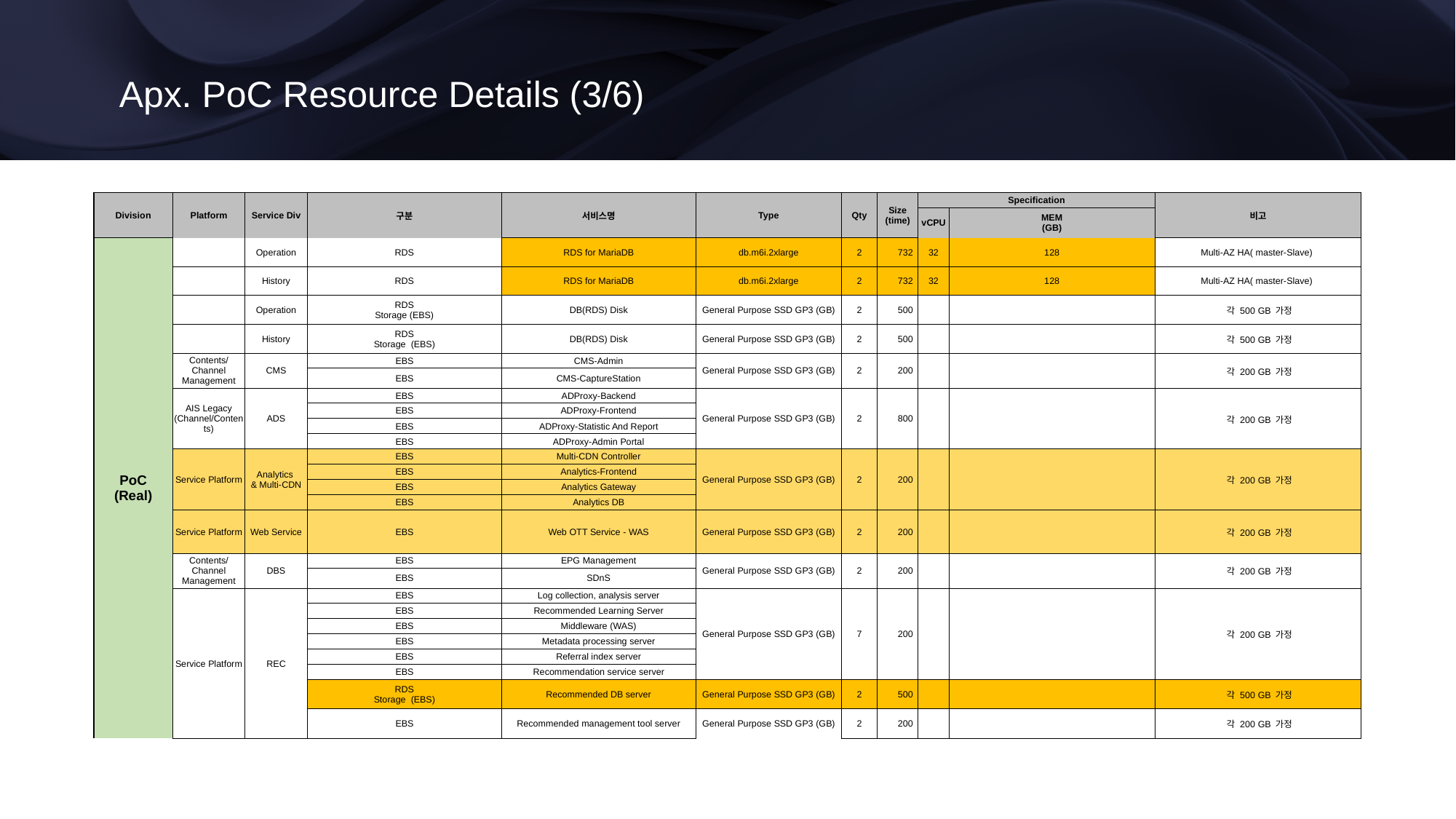

Apx. PoC Resource Details (3/6)
| Division | Platform | Service Div | 구분 | 서비스명 | Type | Qty | Size (time) | Specification |  | 비고 |
| --- | --- | --- | --- | --- | --- | --- | --- | --- | --- | --- |
|  |  |  |  |  |  |  |  | vCPU | MEM (GB) |  |
| PoC (Real) |  | Operation | RDS | RDS for MariaDB | db.m6i.2xlarge | 2 | 732 | 32 | 128 | Multi-AZ HA( master-Slave) |
|  |  | History | RDS | RDS for MariaDB | db.m6i.2xlarge | 2 | 732 | 32 | 128 | Multi-AZ HA( master-Slave) |
|  |  | Operation | RDS Storage (EBS) | DB(RDS) Disk | General Purpose SSD GP3 (GB) | 2 | 500 |  |  | 각 500 GB 가정 |
|  |  | History | RDS Storage (EBS) | DB(RDS) Disk | General Purpose SSD GP3 (GB) | 2 | 500 |  |  | 각 500 GB 가정 |
|  | Contents/Channel Management | CMS | EBS | CMS-Admin | General Purpose SSD GP3 (GB) | 2 | 200 |  |  | 각 200 GB 가정 |
|  |  |  | EBS | CMS-CaptureStation |  |  |  |  |  |  |
|  | AIS Legacy (Channel/Contents) | ADS | EBS | ADProxy-Backend | General Purpose SSD GP3 (GB) | 2 | 800 |  |  | 각 200 GB 가정 |
|  |  |  | EBS | ADProxy-Frontend |  |  |  |  |  |  |
|  |  |  | EBS | ADProxy-Statistic And Report |  |  |  |  |  |  |
|  |  |  | EBS | ADProxy-Admin Portal |  |  |  |  |  |  |
|  | Service Platform | Analytics & Multi-CDN | EBS | Multi-CDN Controller | General Purpose SSD GP3 (GB) | 2 | 200 |  |  | 각 200 GB 가정 |
|  |  |  | EBS | Analytics-Frontend |  |  |  |  |  |  |
|  |  |  | EBS | Analytics Gateway |  |  |  |  |  |  |
|  |  |  | EBS | Analytics DB |  |  |  |  |  |  |
|  | Service Platform | Web Service | EBS | Web OTT Service - WAS | General Purpose SSD GP3 (GB) | 2 | 200 |  |  | 각 200 GB 가정 |
|  | Contents/Channel Management | DBS | EBS | EPG Management | General Purpose SSD GP3 (GB) | 2 | 200 |  |  | 각 200 GB 가정 |
|  |  |  | EBS | SDnS |  |  |  |  |  |  |
|  | Service Platform | REC | EBS | Log collection, analysis server | General Purpose SSD GP3 (GB) | 7 | 200 |  |  | 각 200 GB 가정 |
|  |  |  | EBS | Recommended Learning Server |  |  |  |  |  |  |
|  |  |  | EBS | Middleware (WAS) |  |  |  |  |  |  |
|  |  |  | EBS | Metadata processing server |  |  |  |  |  |  |
|  |  |  | EBS | Referral index server |  |  |  |  |  |  |
|  |  |  | EBS | Recommendation service server |  |  |  |  |  |  |
|  |  |  | RDS Storage (EBS) | Recommended DB server | General Purpose SSD GP3 (GB) | 2 | 500 |  |  | 각 500 GB 가정 |
|  |  |  | EBS | Recommended management tool server | General Purpose SSD GP3 (GB) | 2 | 200 |  |  | 각 200 GB 가정 |